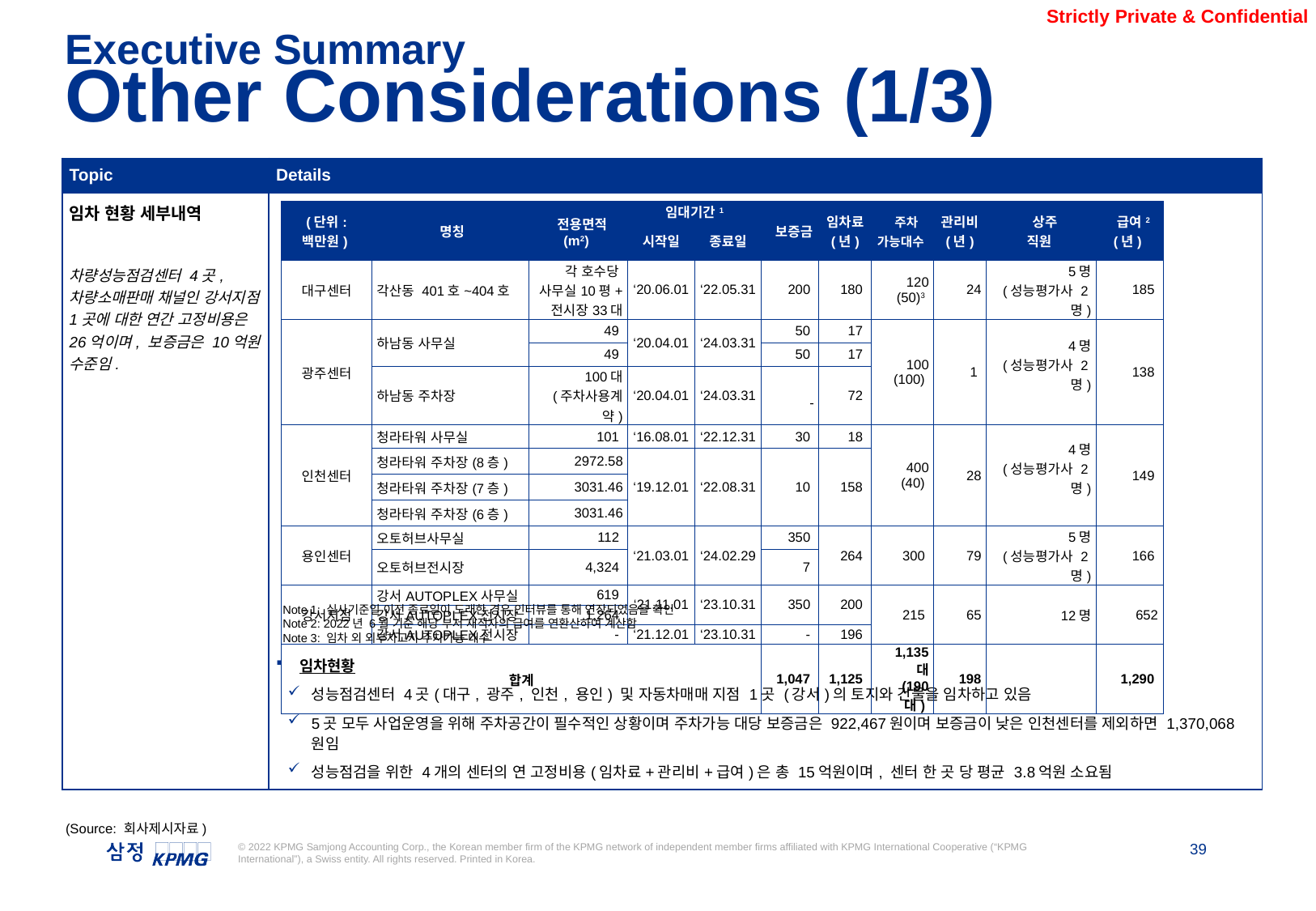

Executive Summary
Other Considerations (1/3)
| Topic | Details |
| --- | --- |
| 임차 현황 세부내역 차량성능점검센터 4곳, 차량소매판매 채널인 강서지점 1곳에 대한 연간 고정비용은 26억이며, 보증금은 10억원 수준임. | 임차현황 성능점검센터 4곳(대구, 광주, 인천, 용인) 및 자동차매매 지점 1곳 (강서)의 토지와 건물을 임차하고 있음 5곳 모두 사업운영을 위해 주차공간이 필수적인 상황이며 주차가능 대당 보증금은 922,467원이며 보증금이 낮은 인천센터를 제외하면 1,370,068원임 성능점검을 위한 4개의 센터의 연 고정비용(임차료+관리비+급여)은 총 15억원이며, 센터 한 곳 당 평균 3.8억원 소요됨 |
| (단위: 백만원) | 명칭 | 전용면적 (m2) | 임대기간1 |  | 보증금 | 임차료 (년) | 주차 가능대수 | 관리비 (년) | 상주 직원 | 급여2 (년) |
| --- | --- | --- | --- | --- | --- | --- | --- | --- | --- | --- |
|  |  |  | 시작일 | 종료일 |  |  |  |  |  |  |
| 대구센터 | 각산동 401호~404호 | 각 호수당 사무실10평+ 전시장33대 | ‘20.06.01 | ‘22.05.31 | 200 | 180 | 120 (50)3 | 24 | 5명 (성능평가사 2명) | 185 |
| 광주센터 | 하남동 사무실 | 49 | ‘20.04.01 | ‘24.03.31 | 50 | 17 | 100 (100) | 1 | 4명 (성능평가사 2명) | 138 |
|  |  | 49 |  |  | 50 | 17 |  |  |  |  |
|  | 하남동 주차장 | 100대 (주차사용계약) | ‘20.04.01 | ‘24.03.31 | - | 72 |  |  |  |  |
| 인천센터 | 청라타워 사무실 | 101 | ‘16.08.01 | ‘22.12.31 | 30 | 18 | 400 (40) | 28 | 4명 (성능평가사 2명) | 149 |
|  | 청라타워 주차장(8층) | 2972.58 | ‘19.12.01 | ‘22.08.31 | 10 | 158 |  |  |  |  |
|  | 청라타워 주차장(7층) | 3031.46 |  |  |  |  |  |  |  |  |
|  | 청라타워 주차장(6층) | 3031.46 |  |  |  |  |  |  |  |  |
| 용인센터 | 오토허브사무실 | 112 | ‘21.03.01 | ‘24.02.29 | 350 | 264 | 300 | 79 | 5명 (성능평가사 2명) | 166 |
|  | 오토허브전시장 | 4,324 |  |  | 7 |  |  |  |  |  |
| 강서지점 | 강서AUTOPLEX사무실 | 619 | ‘21.11.01 | ‘23.10.31 | 350 | 200 | 215 | 65 | 12명 | 652 |
|  | 강서AUTOPLEX전시장 | 1,264 |  |  |  |  |  |  |  |  |
|  | 강서AUTOPLEX전시장 | - | ‘21.12.01 | ‘23.10.31 | - | 196 |  |  |  |  |
| 합계 |  |  |  |  | 1,047 | 1,125 | 1,135 대 (190 대) | 198 |  | 1,290 |
Note 1: 실사기준일 이전 종료일이 도래한 경우 인터뷰를 통해 연장되었음을 확인
Note 2: 2022년 6월 기준 해당 부서 재직자의 급여를 연환산하여 계산함
Note 3: 임차 외 외부차고지 주차가능 대수
(Source: 회사제시자료)